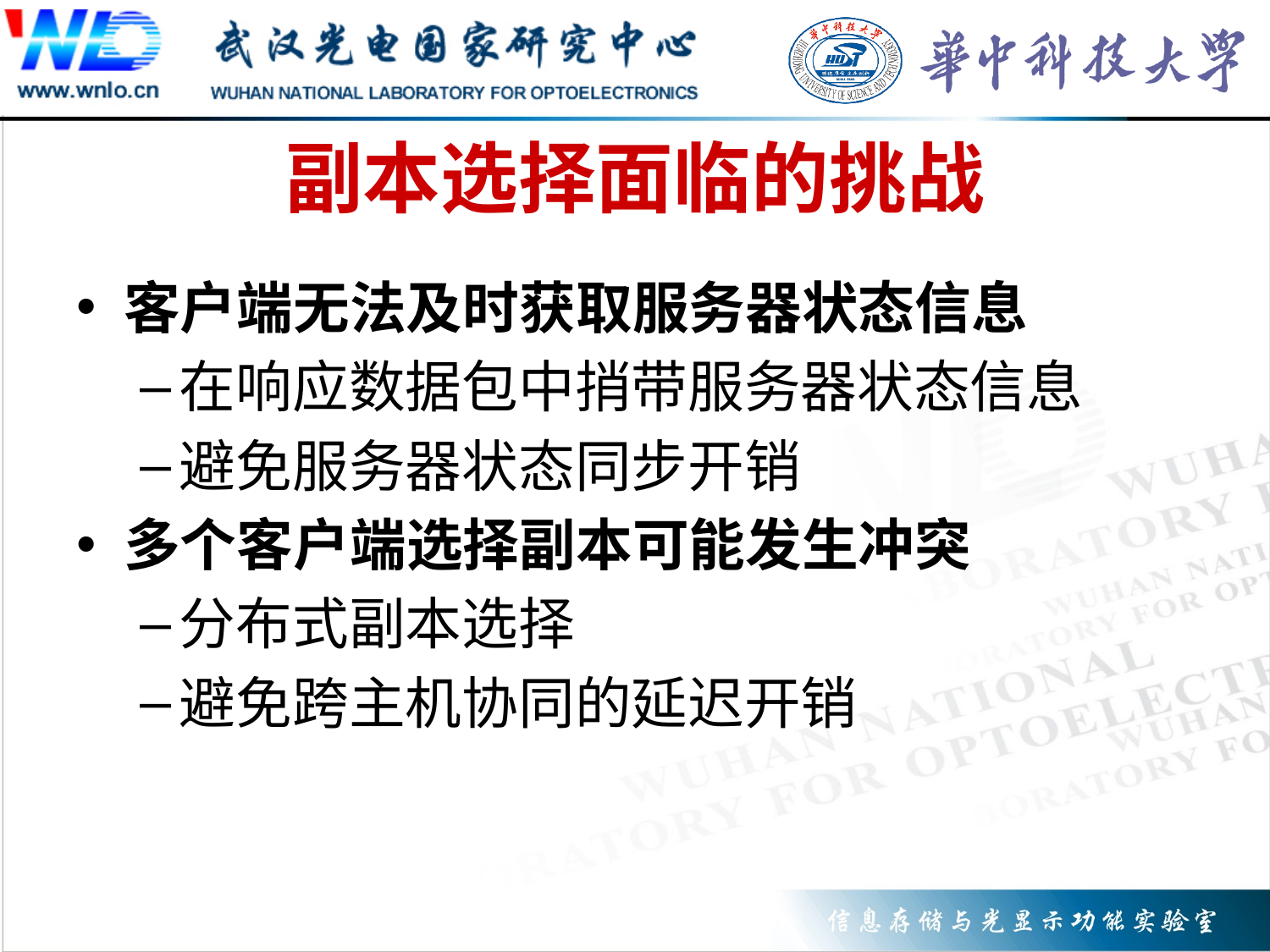

# 副本选择面临的挑战
客户端无法及时获取服务器状态信息
在响应数据包中捎带服务器状态信息
避免服务器状态同步开销
多个客户端选择副本可能发生冲突
分布式副本选择
避免跨主机协同的延迟开销